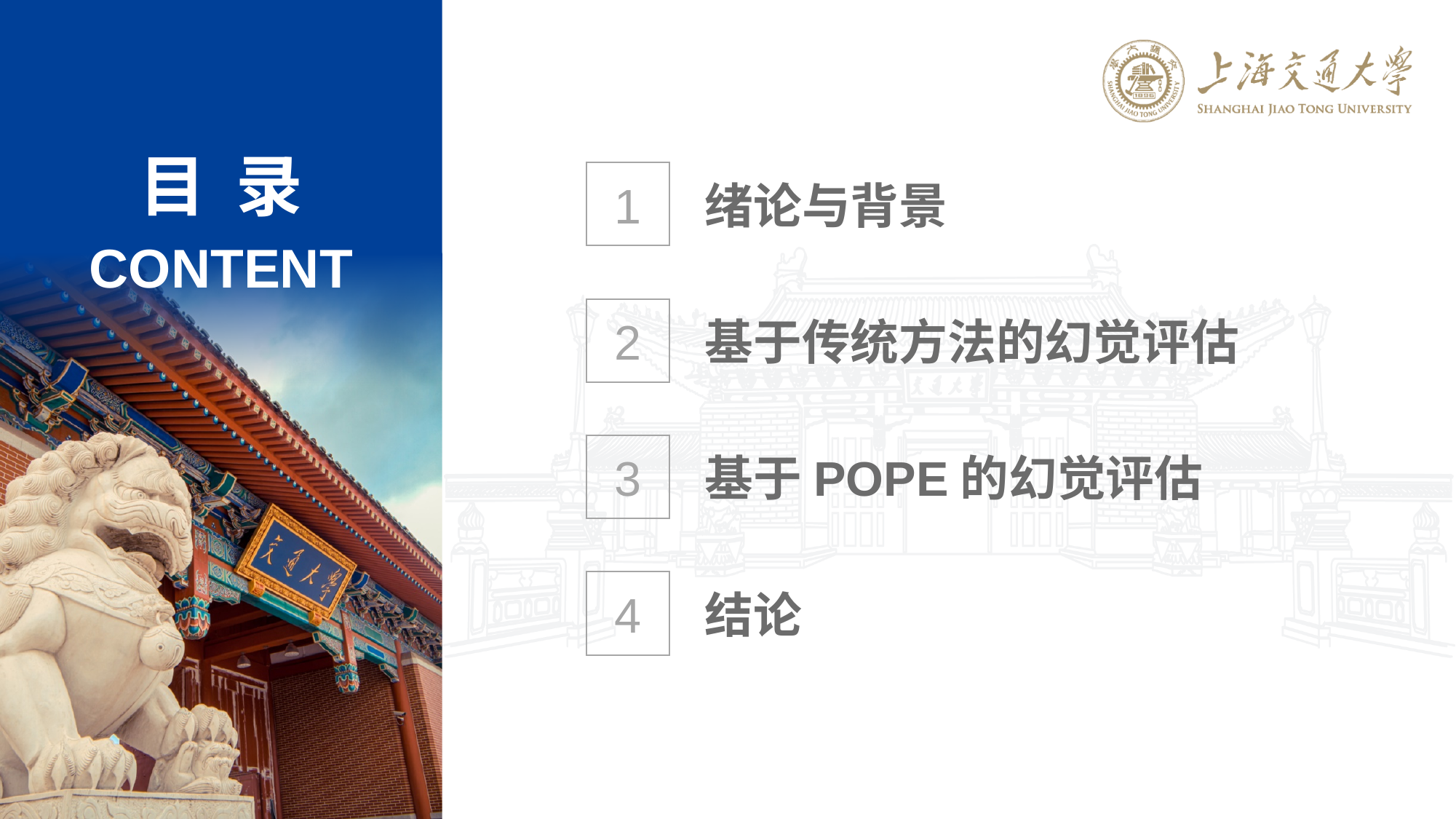

1
绪论与背景
2
基于传统方法的幻觉评估
3
基于POPE的幻觉评估
4
结论